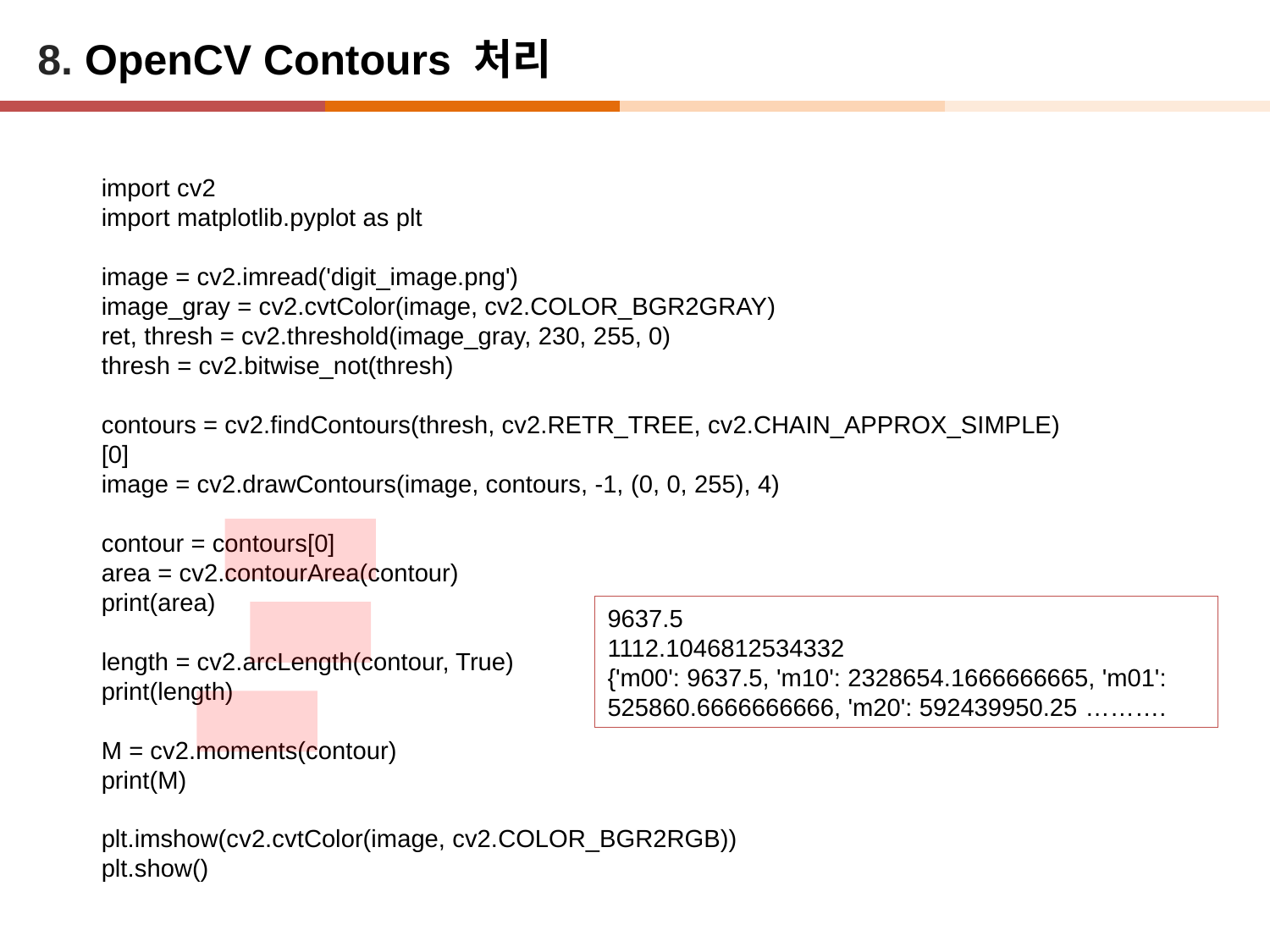

# 8. OpenCV Contours 처리
import cv2
import matplotlib.pyplot as plt

image = cv2.imread('digit_image.png')
image_gray = cv2.cvtColor(image, cv2.COLOR_BGR2GRAY)
ret, thresh = cv2.threshold(image_gray, 230, 255, 0)
thresh = cv2.bitwise_not(thresh)

contours = cv2.findContours(thresh, cv2.RETR_TREE, cv2.CHAIN_APPROX_SIMPLE)[0]
image = cv2.drawContours(image, contours, -1, (0, 0, 255), 4)

contour = contours[0]
area = cv2.contourArea(contour)
print(area)

length = cv2.arcLength(contour, True)
print(length)

M = cv2.moments(contour)
print(M)

plt.imshow(cv2.cvtColor(image, cv2.COLOR_BGR2RGB))
plt.show()

9637.5
1112.1046812534332
{'m00': 9637.5, 'm10': 2328654.1666666665, 'm01': 525860.6666666666, 'm20': 592439950.25 ……….